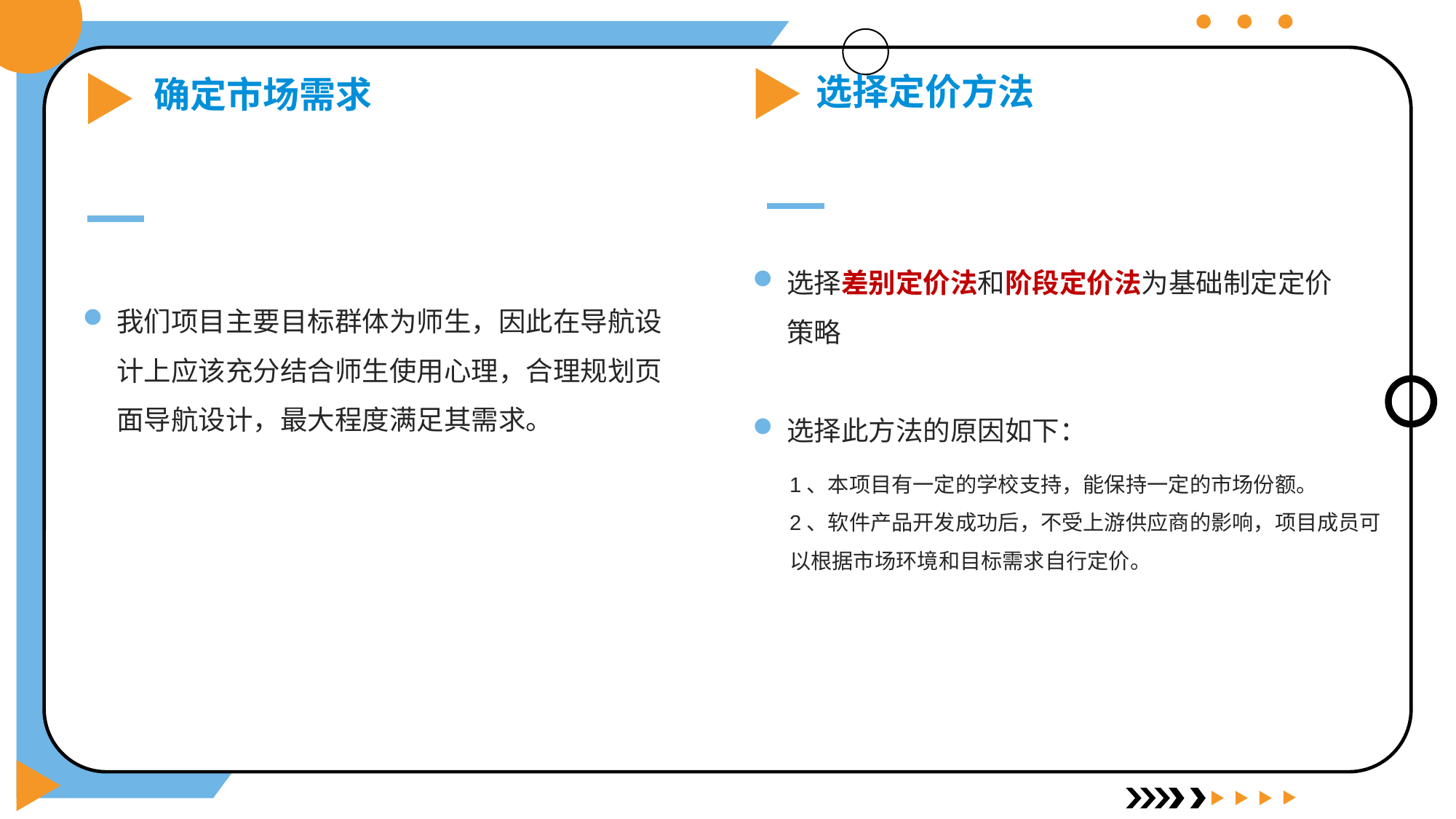

选择定价方法
确定市场需求

选择差别定价法和阶段定价法为基础制定定价策略

选择此方法的原因如下：
我们项目主要目标群体为师生，因此在导航设计上应该充分结合师生使用心理，合理规划页面导航设计，最大程度满足其需求。

1、本项目有一定的学校支持，能保持一定的市场份额。
2、软件产品开发成功后，不受上游供应商的影响，项目成员可以根据市场环境和目标需求自行定价。